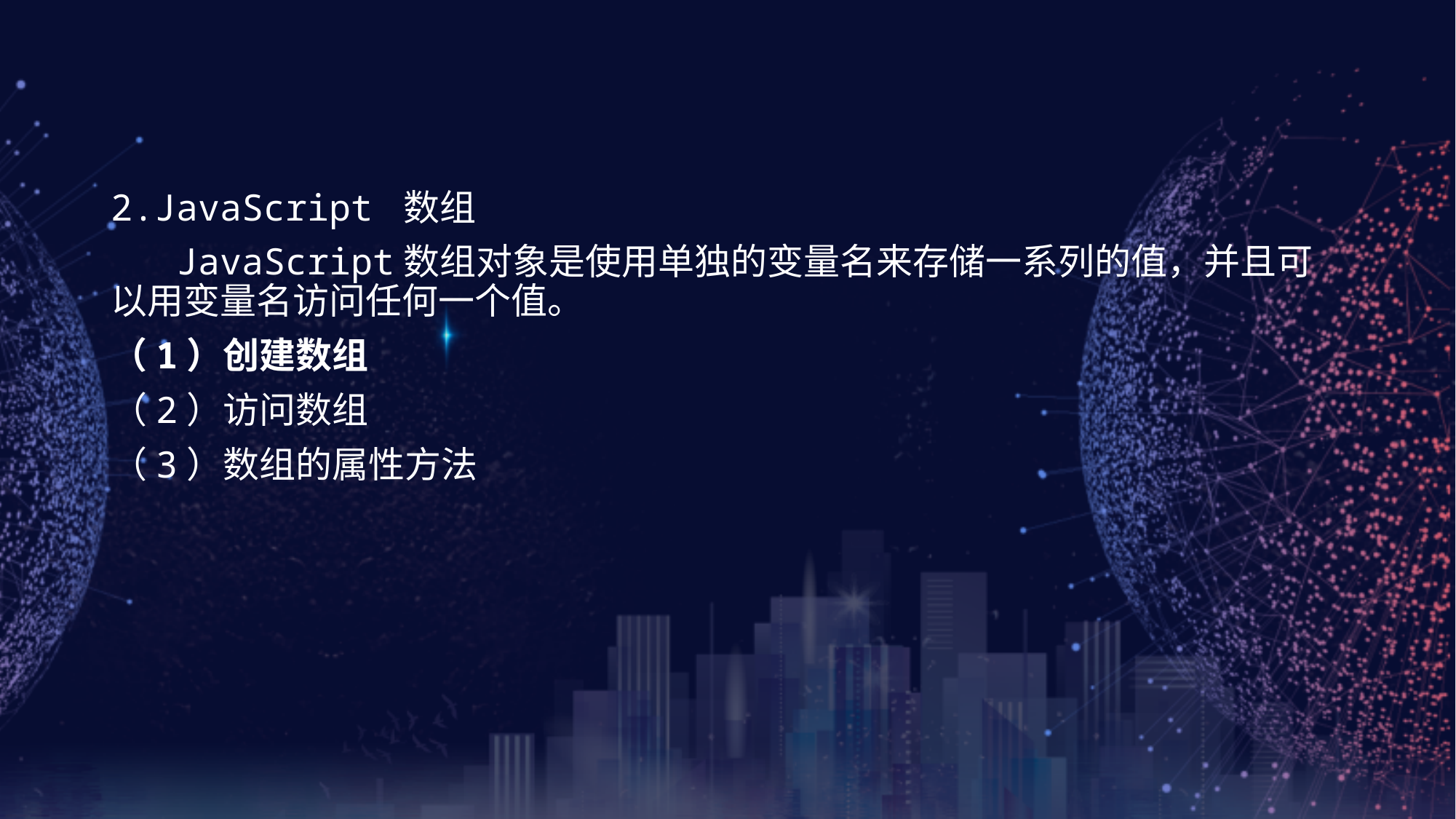

2.JavaScript 数组
   JavaScript数组对象是使用单独的变量名来存储一系列的值，并且可以用变量名访问任何一个值。
（1）创建数组
（2）访问数组
（3）数组的属性方法